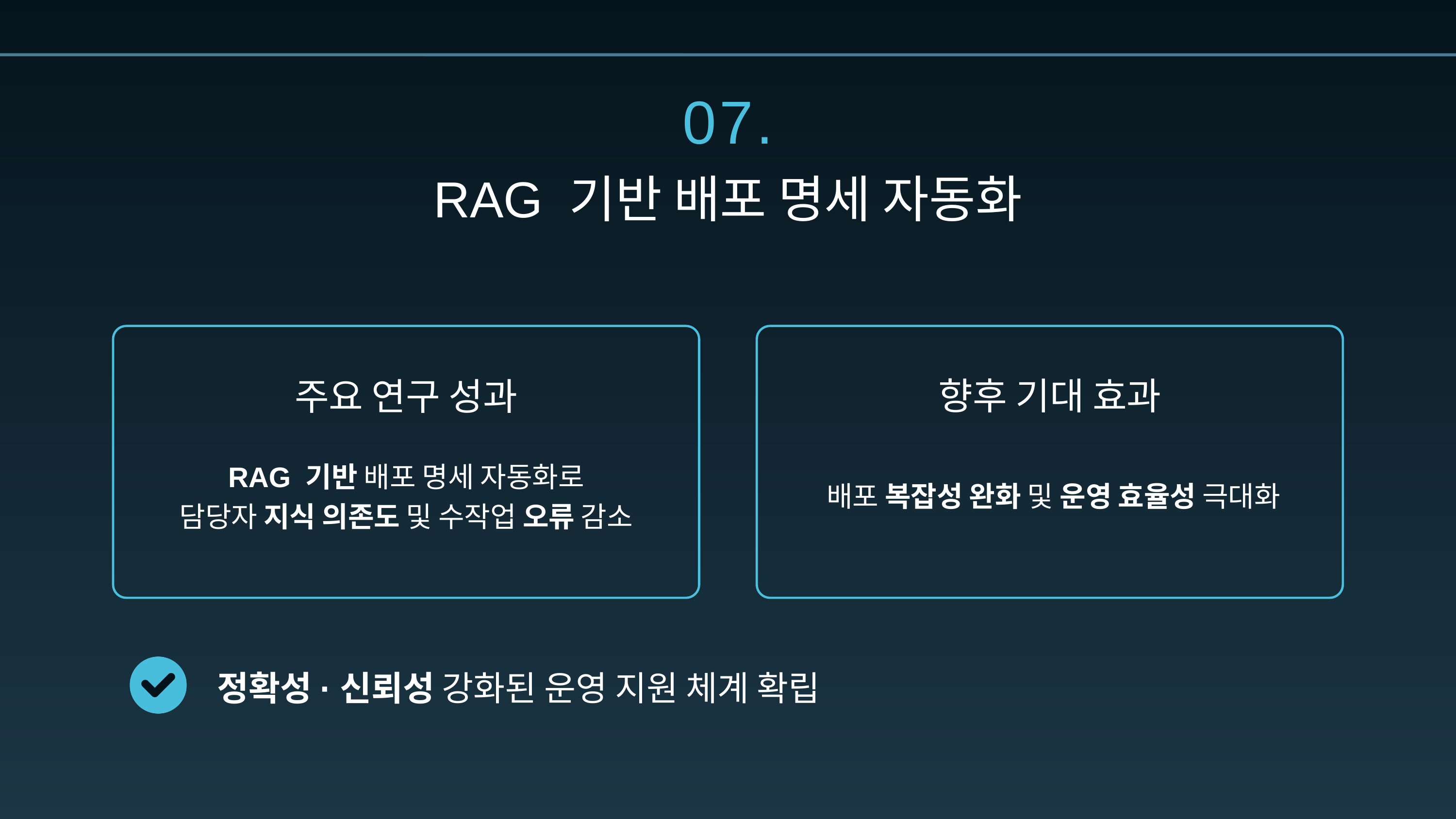

07.
RAG 기반 배포 명세 자동화

향후 기대 효과
주요 연구 성과
RAG 기반 배포 명세 자동화로
담당자 지식 의존도 및 수작업 오류 감소
배포 복잡성 완화 및 운영 효율성 극대화

정확성·신뢰성 강화된 운영 지원 체계 확립